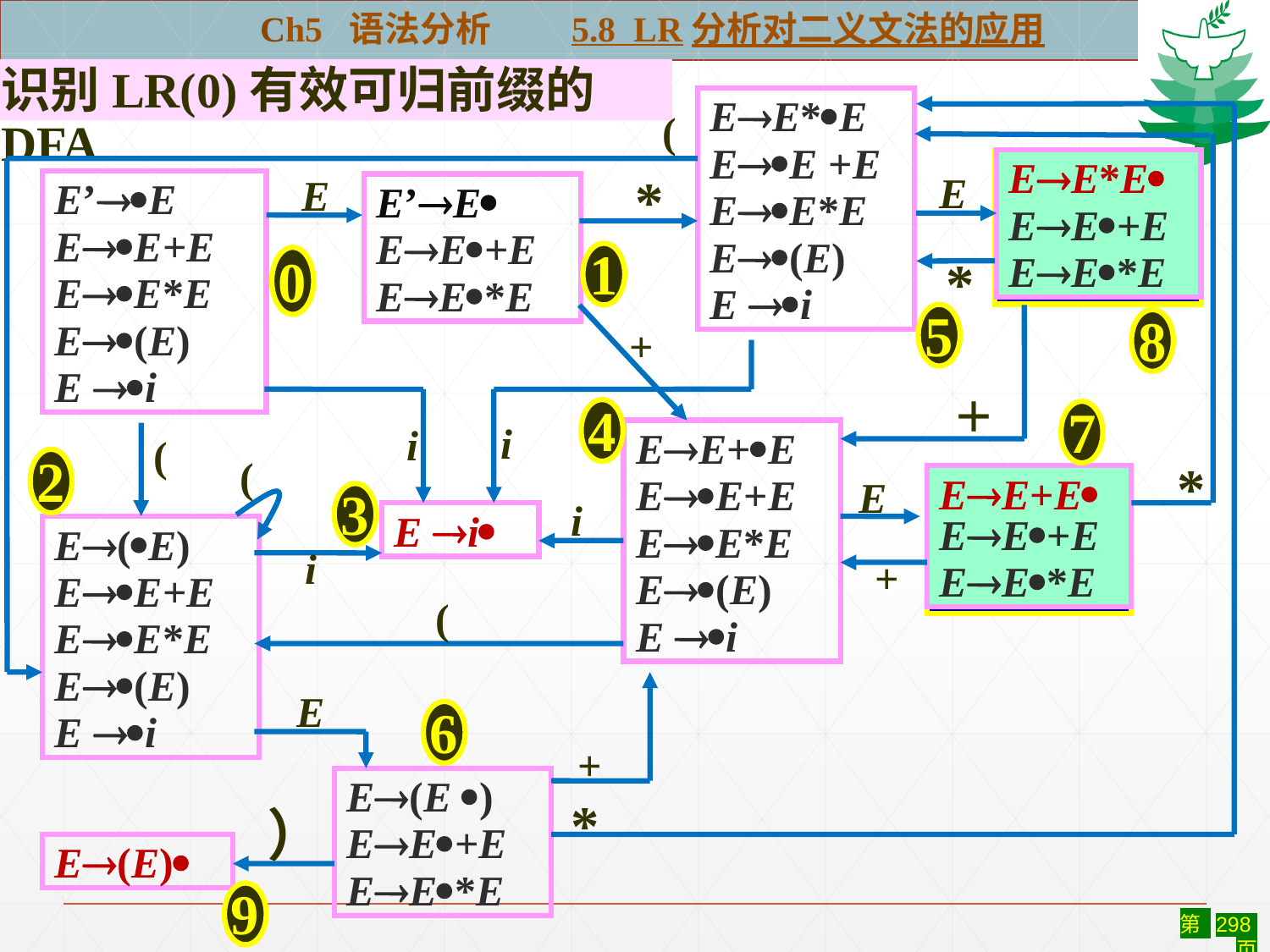

Ch5  语法分析         5.8  LR分析对二义文法的应用
识别LR(0)有效可归前缀的DFA
E→E*•E
E→•E +E
E→•E*E
E→•(E)
E →•i
(

E→E*E•
E→E•+E
E→E•*E

E
E
*
E’→•E
E→•E+E
E→•E*E
E→•(E)
E →•i
E’→E•
E→E•+E
E→E•*E

1
0
*

5

8
+

＋
4
7
i
i
E→E+•E
E→•E+E
E→•E*E
E→•(E)
E →•i

(

2
(
*

E→E+E•E→E•+E
E→E•*E
E
3

i
E →i•

E→(•E)
E→•E+E
E→•E*E
E→•(E)
E →•i

i

+

(

E
6

+
E→(E •)
E→E•+E
E→E•*E

*
）
E→(E)•

9